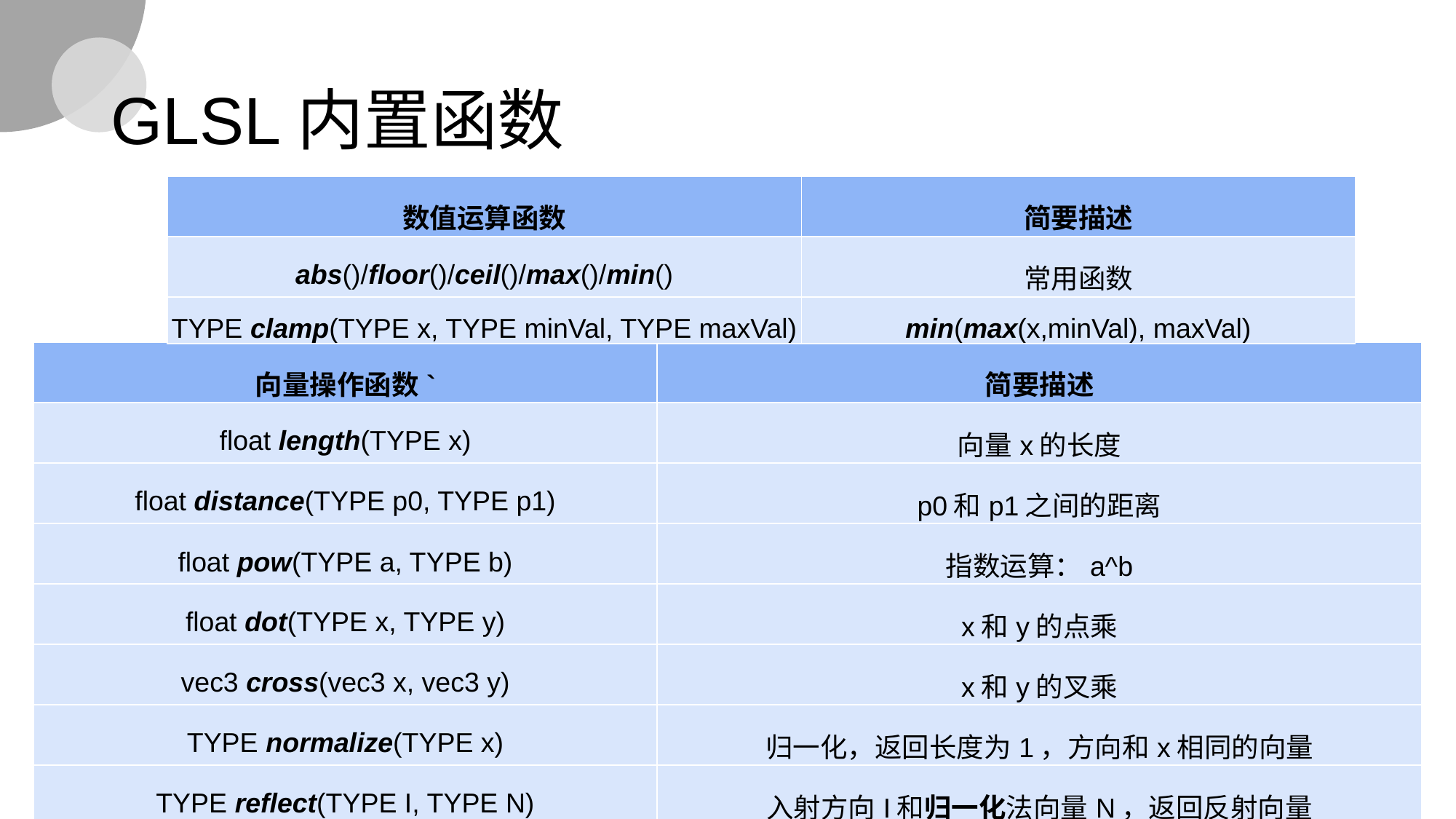

# GLSL内置函数
| 数值运算函数 | 简要描述 |
| --- | --- |
| abs()/floor()/ceil()/max()/min() | 常用函数 |
| TYPE clamp(TYPE x, TYPE minVal, TYPE maxVal) | min(max(x,minVal), maxVal) |
| 向量操作函数` | 简要描述 |
| --- | --- |
| float length(TYPE x) | 向量x的长度 |
| float distance(TYPE p0, TYPE p1) | p0和p1之间的距离 |
| float pow(TYPE a, TYPE b) | 指数运算：a^b |
| float dot(TYPE x, TYPE y) | x和y的点乘 |
| vec3 cross(vec3 x, vec3 y) | x和y的叉乘 |
| TYPE normalize(TYPE x) | 归一化，返回长度为1，方向和x相同的向量 |
| TYPE reflect(TYPE I, TYPE N) | 入射方向I和归一化法向量N，返回反射向量 |
| TYPE refract(TYPE I, TYPE N, float era) | 归一化入射方向、归一化法向量N和折射率era，返回折射向量 |